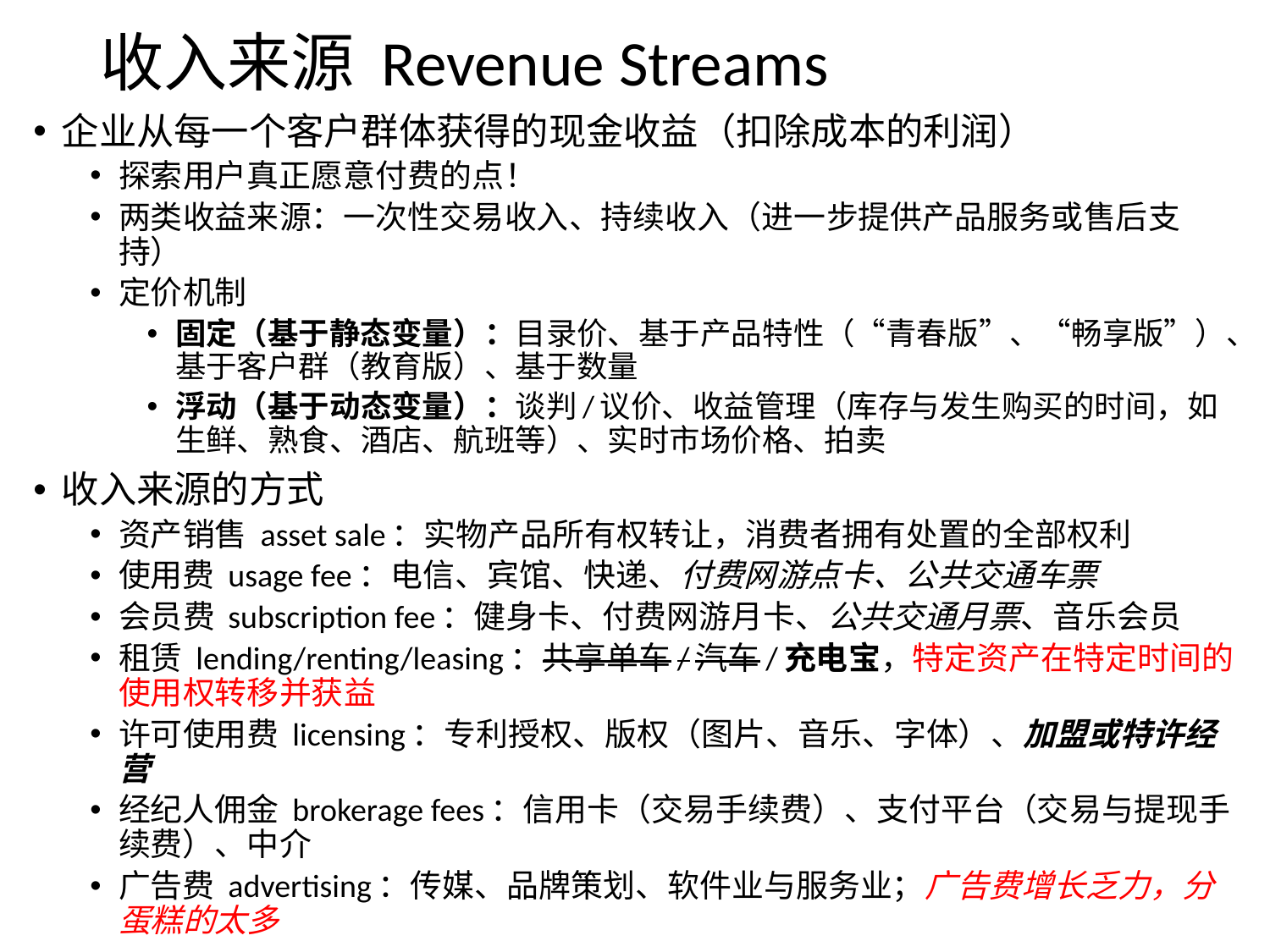

# 收入来源 Revenue Streams
企业从每一个客户群体获得的现金收益（扣除成本的利润）
探索用户真正愿意付费的点！
两类收益来源：一次性交易收入、持续收入（进一步提供产品服务或售后支持）
定价机制
固定（基于静态变量）：目录价、基于产品特性（“青春版”、“畅享版”）、基于客户群（教育版）、基于数量
浮动（基于动态变量）：谈判/议价、收益管理（库存与发生购买的时间，如生鲜、熟食、酒店、航班等）、实时市场价格、拍卖
收入来源的方式
资产销售 asset sale：实物产品所有权转让，消费者拥有处置的全部权利
使用费 usage fee：电信、宾馆、快递、付费网游点卡、公共交通车票
会员费 subscription fee：健身卡、付费网游月卡、公共交通月票、音乐会员
租赁 lending/renting/leasing：共享单车/汽车/充电宝，特定资产在特定时间的使用权转移并获益
许可使用费 licensing：专利授权、版权（图片、音乐、字体）、加盟或特许经营
经纪人佣金 brokerage fees：信用卡（交易手续费）、支付平台（交易与提现手续费）、中介
广告费 advertising：传媒、品牌策划、软件业与服务业；广告费增长乏力，分蛋糕的太多